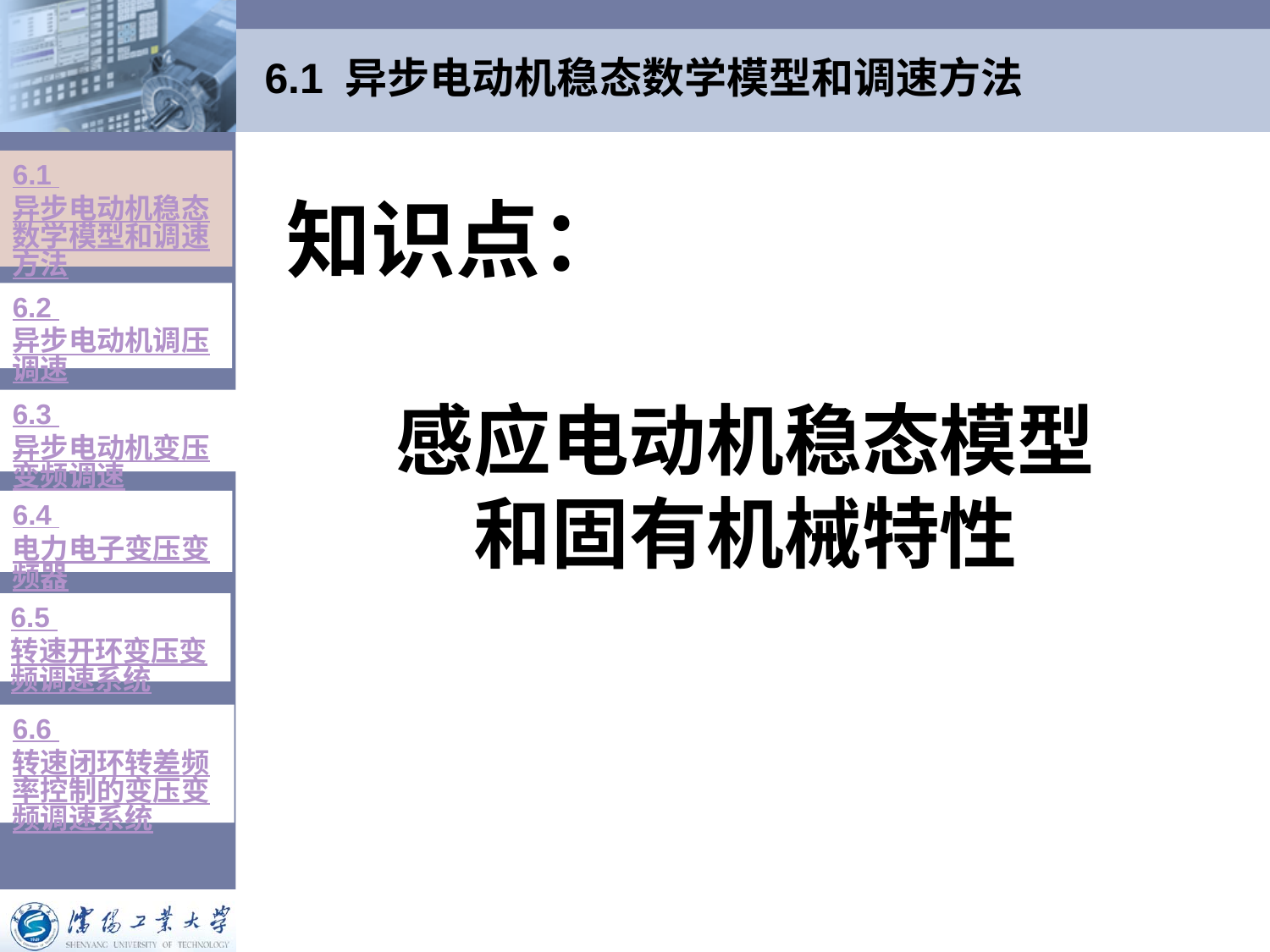

# 6.1 异步电动机稳态数学模型和调速方法
6.1 异步电动机稳态数学模型和调速方法
知识点：
6.2 异步电动机调压调速
6.3 异步电动机变压变频调速
感应电动机稳态模型
和固有机械特性
6.4 电力电子变压变频器
6.5 转速开环变压变频调速系统

6.6 转速闭环转差频率控制的变压变频调速系统